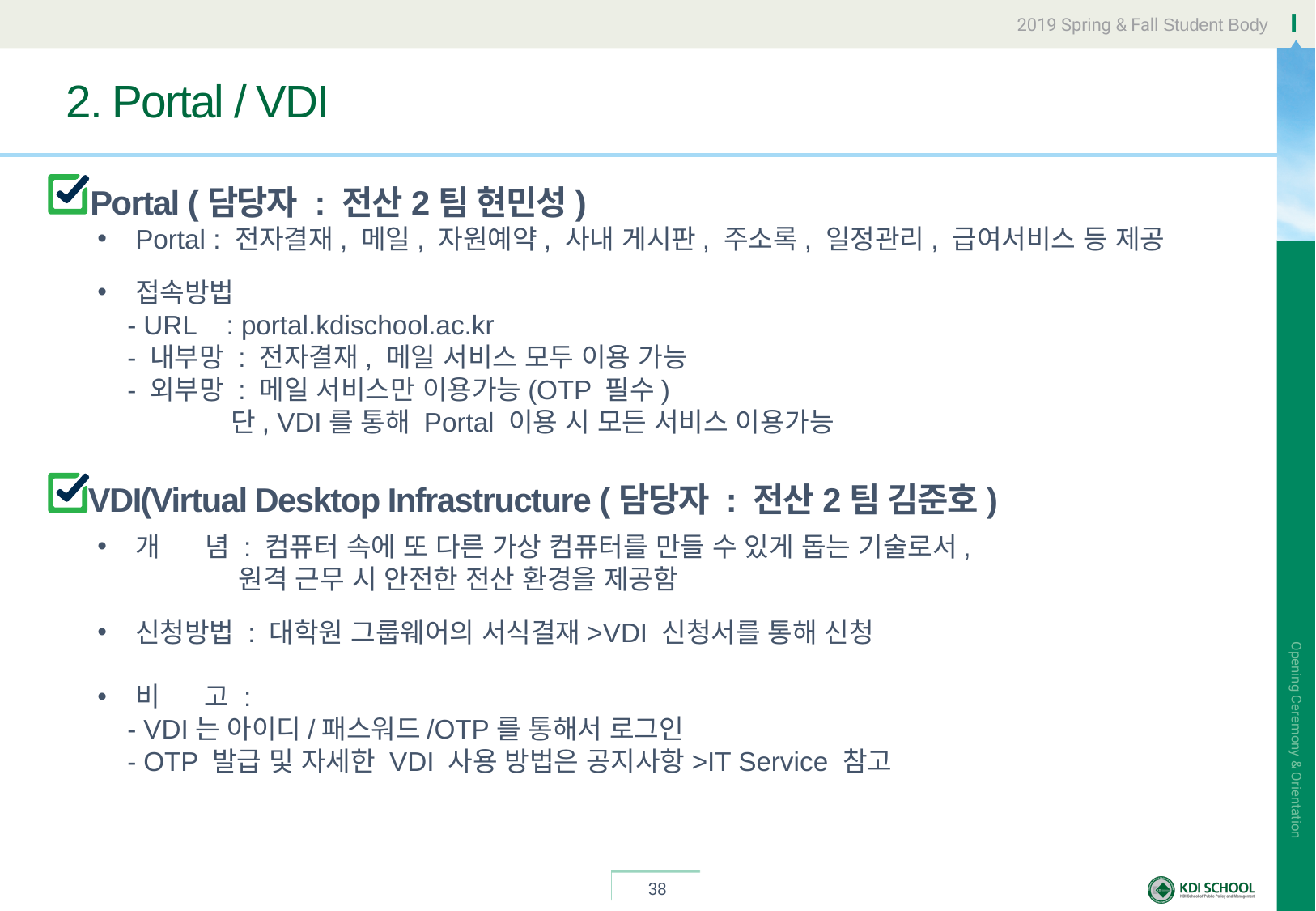

# 2. Portal / VDI
Portal (담당자 : 전산2팀 현민성)

Portal : 전자결재, 메일, 자원예약, 사내 게시판, 주소록, 일정관리, 급여서비스 등 제공

접속방법
    - URL    : portal.kdischool.ac.kr
    - 내부망 : 전자결재, 메일 서비스 모두 이용 가능
    - 외부망 : 메일 서비스만 이용가능(OTP 필수)
                 단, VDI를 통해 Portal 이용 시 모든 서비스 이용가능
VDI(Virtual Desktop Infrastructure (담당자 : 전산2팀 김준호)

개      념 : 컴퓨터 속에 또 다른 가상 컴퓨터를 만들 수 있게 돕는 기술로서,
                  원격 근무 시 안전한 전산 환경을 제공함

신청방법 : 대학원 그룹웨어의 서식결재>VDI 신청서를 통해 신청

비      고 :
    - VDI는 아이디/패스워드/OTP를 통해서 로그인
    - OTP 발급 및 자세한 VDI 사용 방법은 공지사항>IT Service 참고